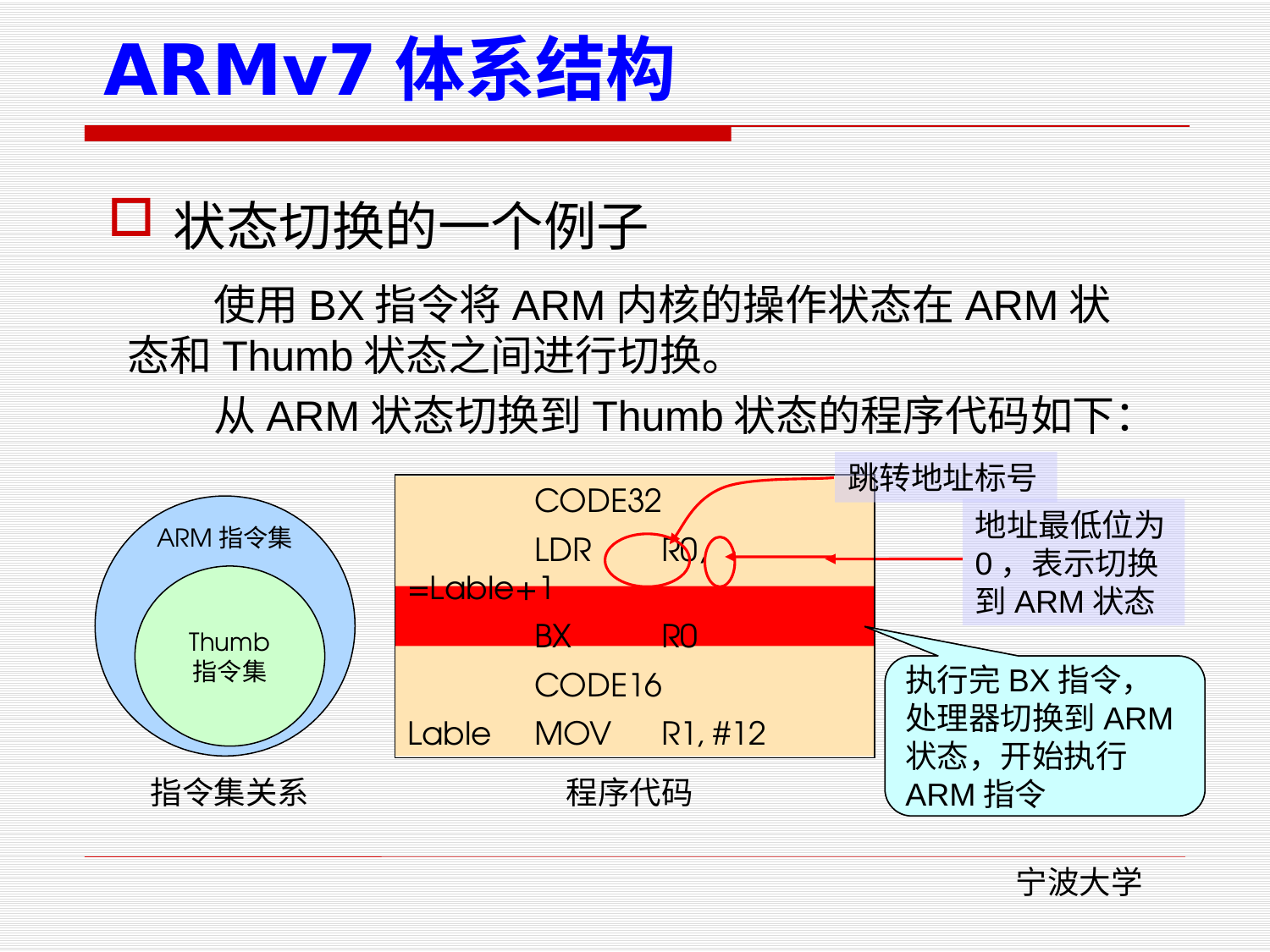

# ARMv7体系结构
状态切换的一个例子
        使用BX指令将ARM内核的操作状态在ARM状态和Thumb状态之间进行切换。
        从ARM状态切换到Thumb状态的程序代码如下：
跳转地址标号

	CODE32
	LDR	R0, =Lable+1
	BX 	R0
	CODE16
Lable 	MOV 	R1, #12

ARM指令集

地址最低位为0，表示切换到ARM状态

Thumb
指令集

执行完BX指令，处理器切换到Thumb状态，开始执行Thumb指令
执行完BX指令，处理器切换到ARM状态，开始执行ARM指令
指令集关系
程序代码